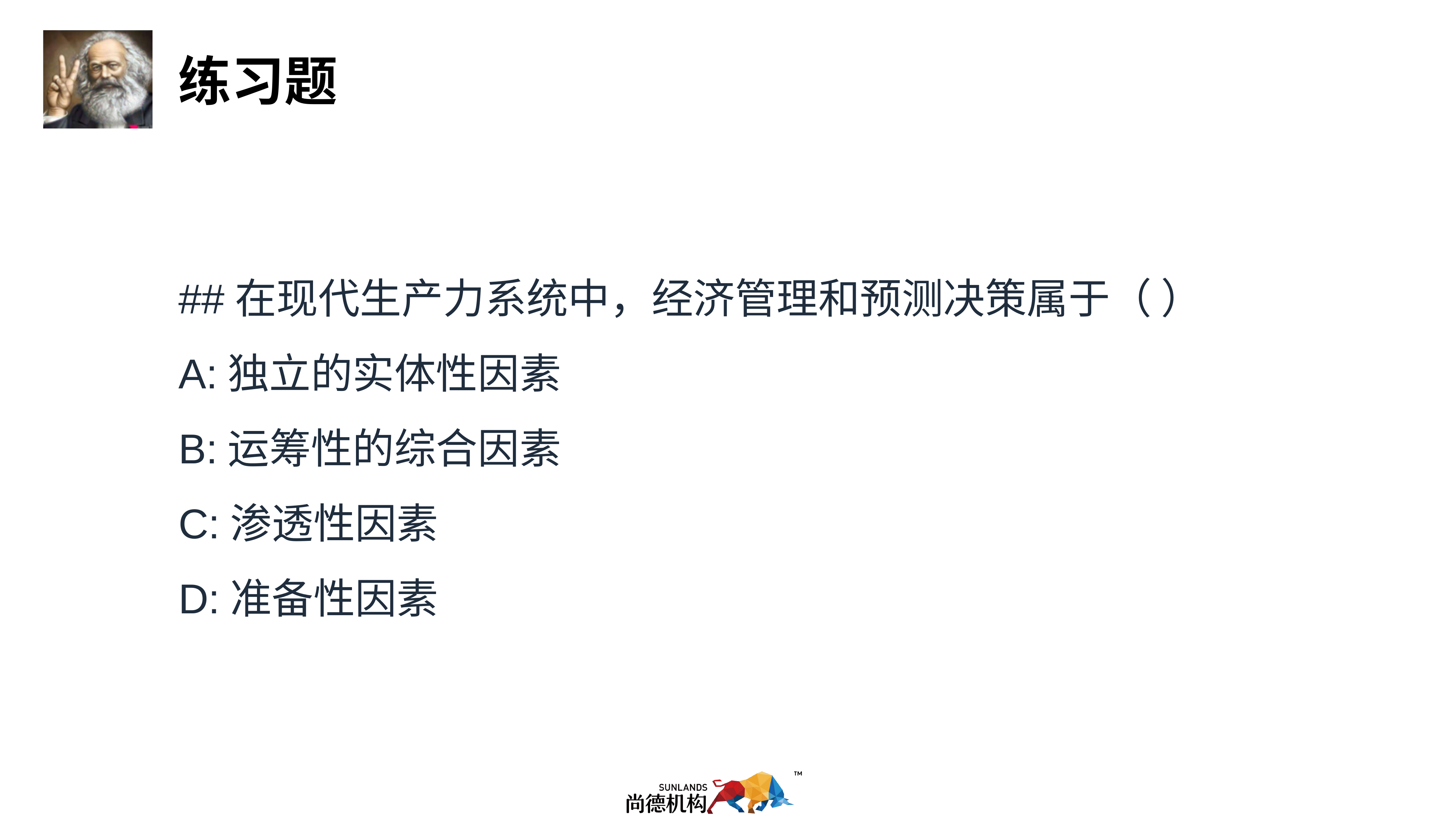

##在现代生产力系统中，经济管理和预测决策属于（ ）
A:独立的实体性因素
B:运筹性的综合因素
C:渗透性因素
D:准备性因素